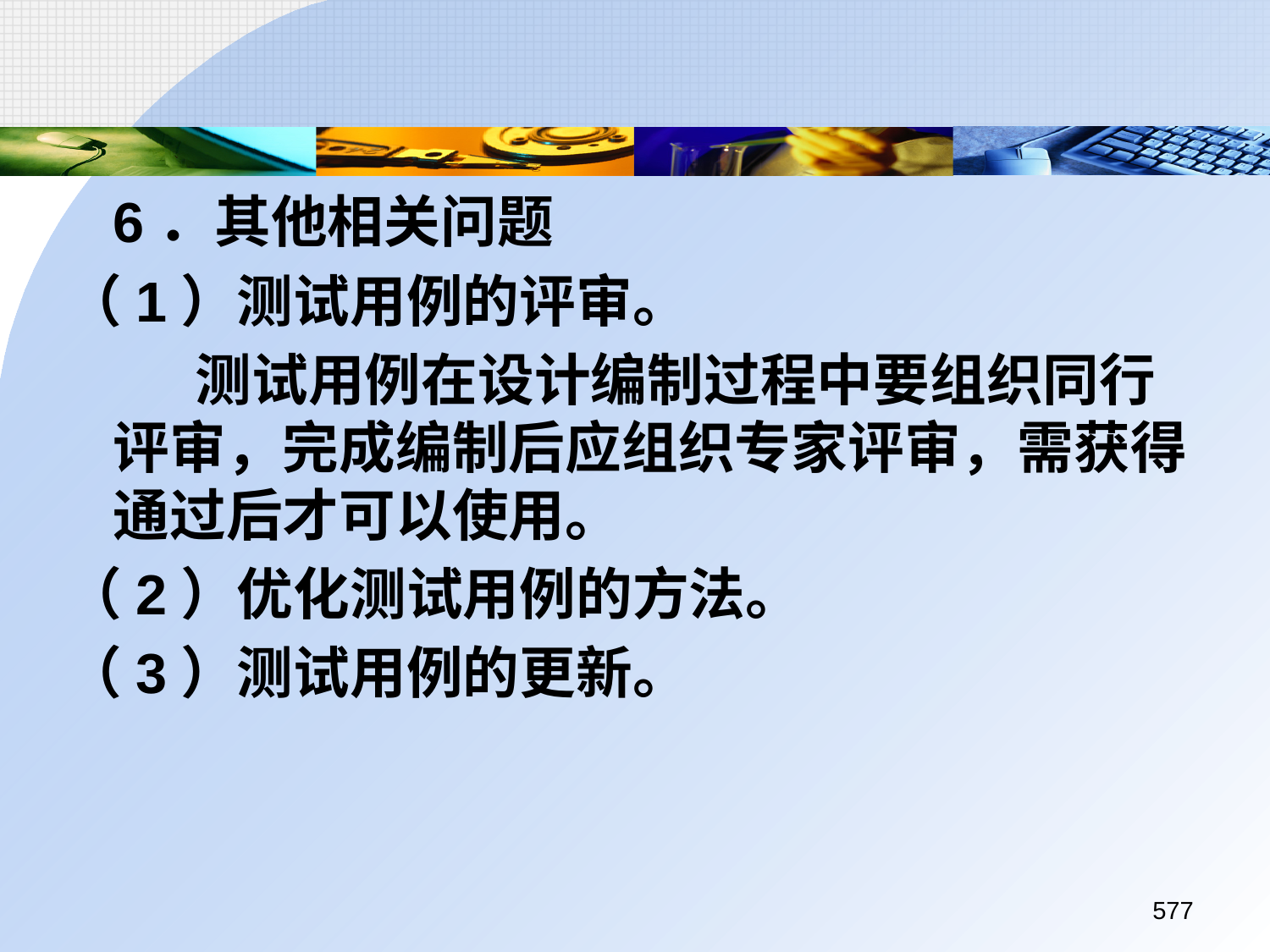

6．其他相关问题
（1）测试用例的评审。
         测试用例在设计编制过程中要组织同行评审，完成编制后应组织专家评审，需获得通过后才可以使用。
（2）优化测试用例的方法。
（3）测试用例的更新。
577